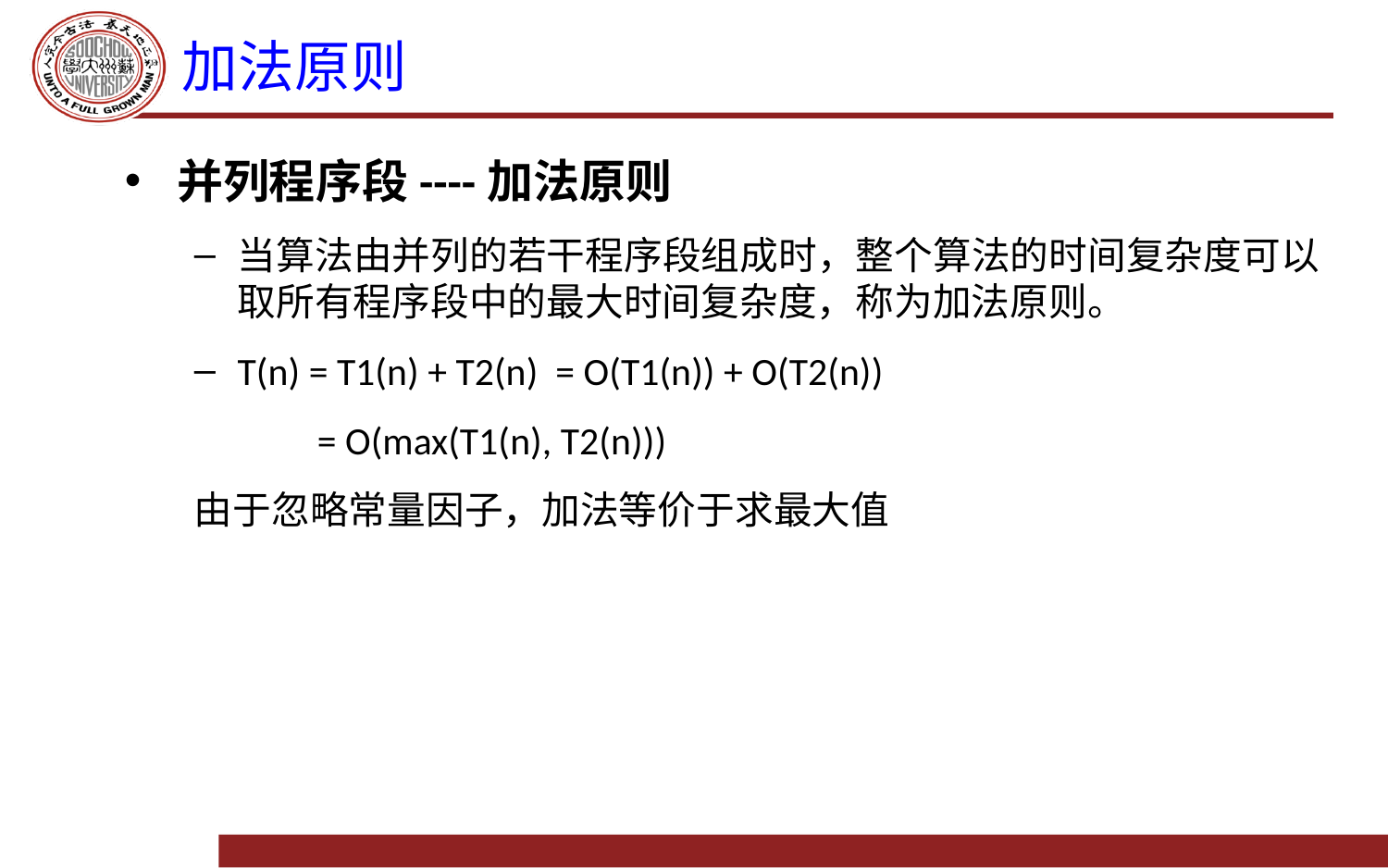

# 加法原则
并列程序段----加法原则
当算法由并列的若干程序段组成时，整个算法的时间复杂度可以取所有程序段中的最大时间复杂度，称为加法原则。
T(n) = T1(n) + T2(n)  = O(T1(n)) + O(T2(n))
              = O(max(T1(n), T2(n)))
由于忽略常量因子，加法等价于求最大值